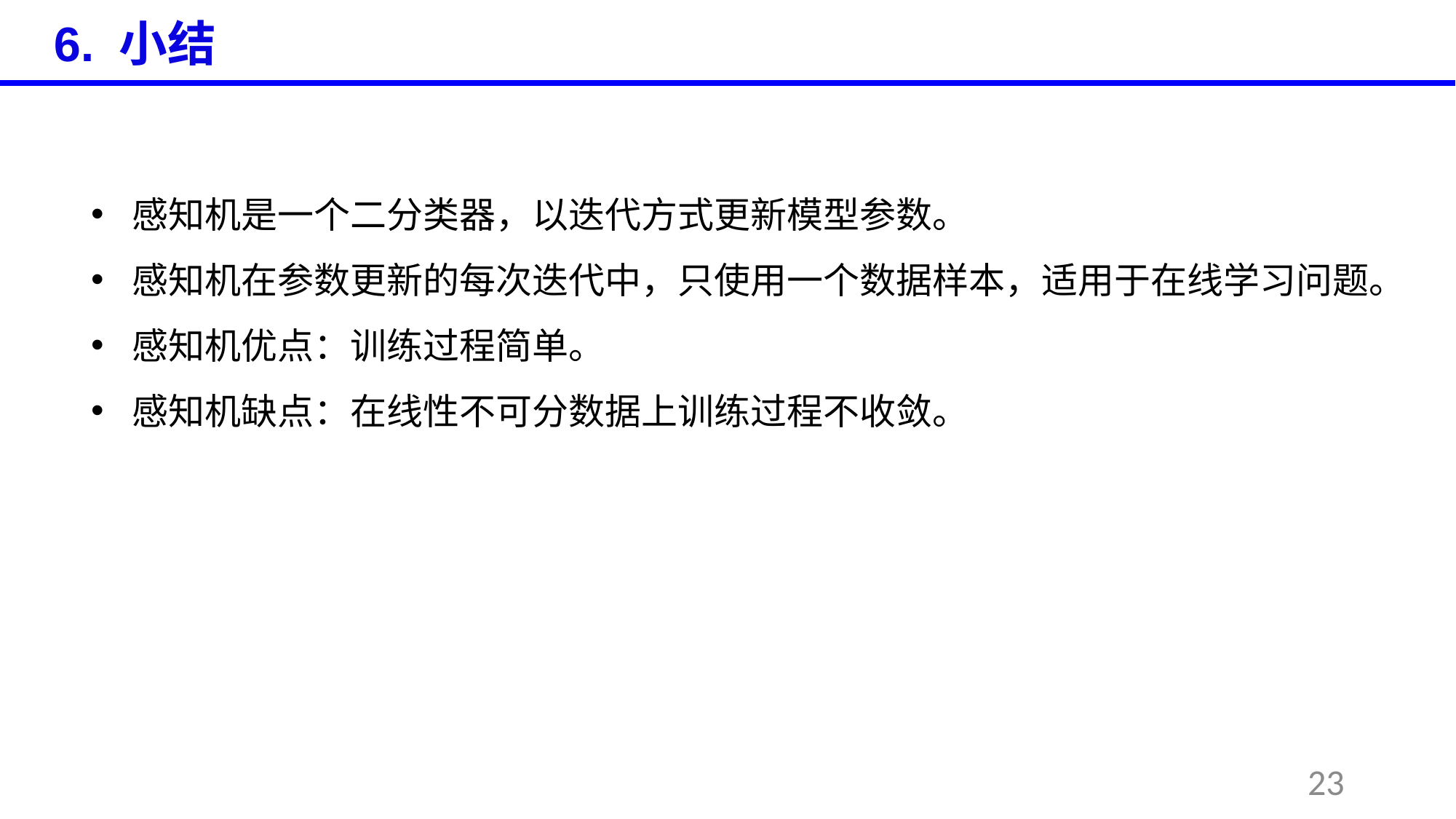

6. 小结
感知机是一个二分类器，以迭代方式更新模型参数。
感知机在参数更新的每次迭代中，只使用一个数据样本，适用于在线学习问题。
感知机优点：训练过程简单。
感知机缺点：在线性不可分数据上训练过程不收敛。
23